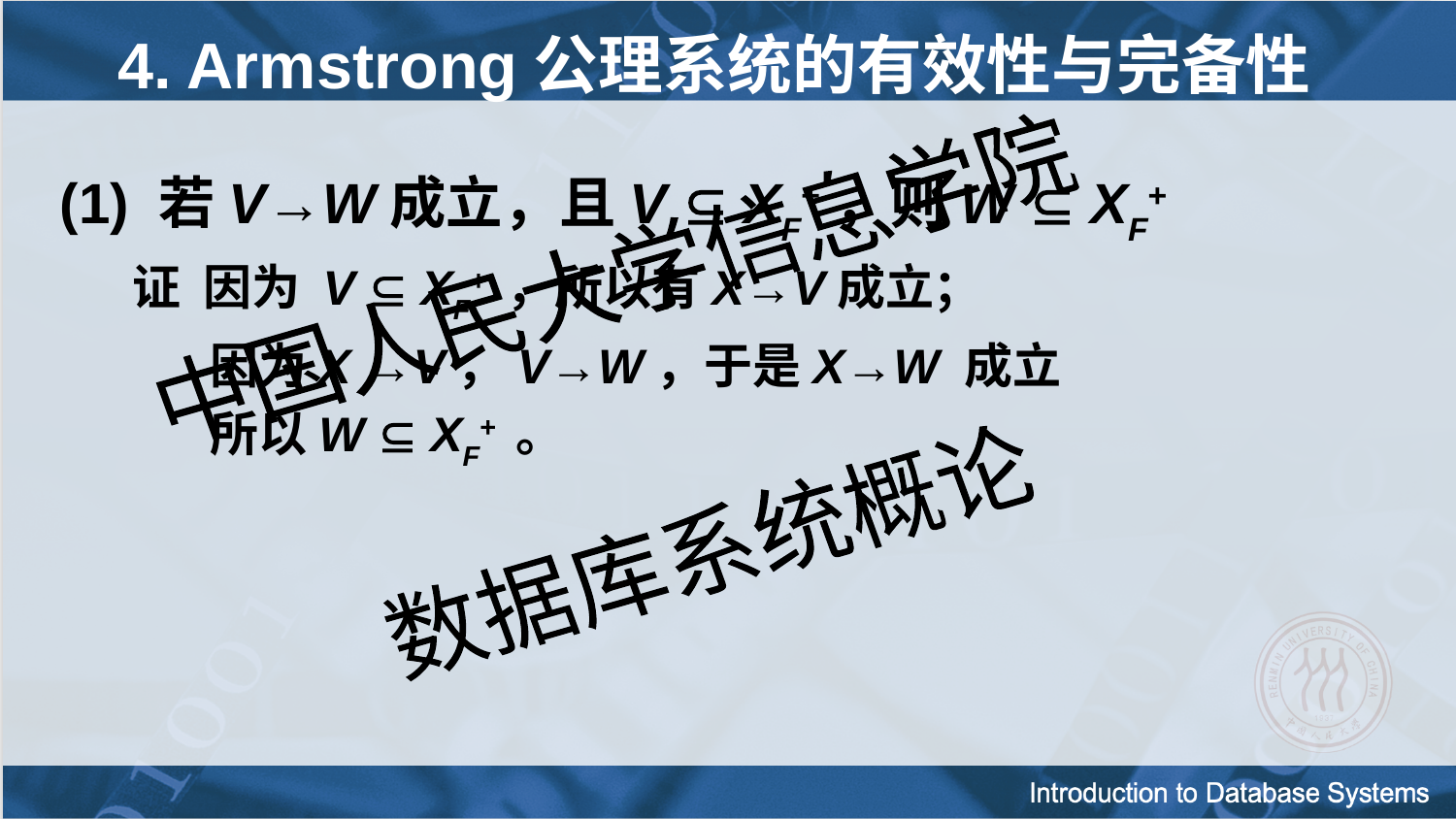

# 4. Armstrong公理系统的有效性与完备性
(1) 若V→W成立，且V ⊆ XF+，则W ⊆ XF+
证  因为 V ⊆ XF+ ，所以有X→V成立；
      因为X →V，V→W，于是X→W 成立
      所以W ⊆ XF+ 。